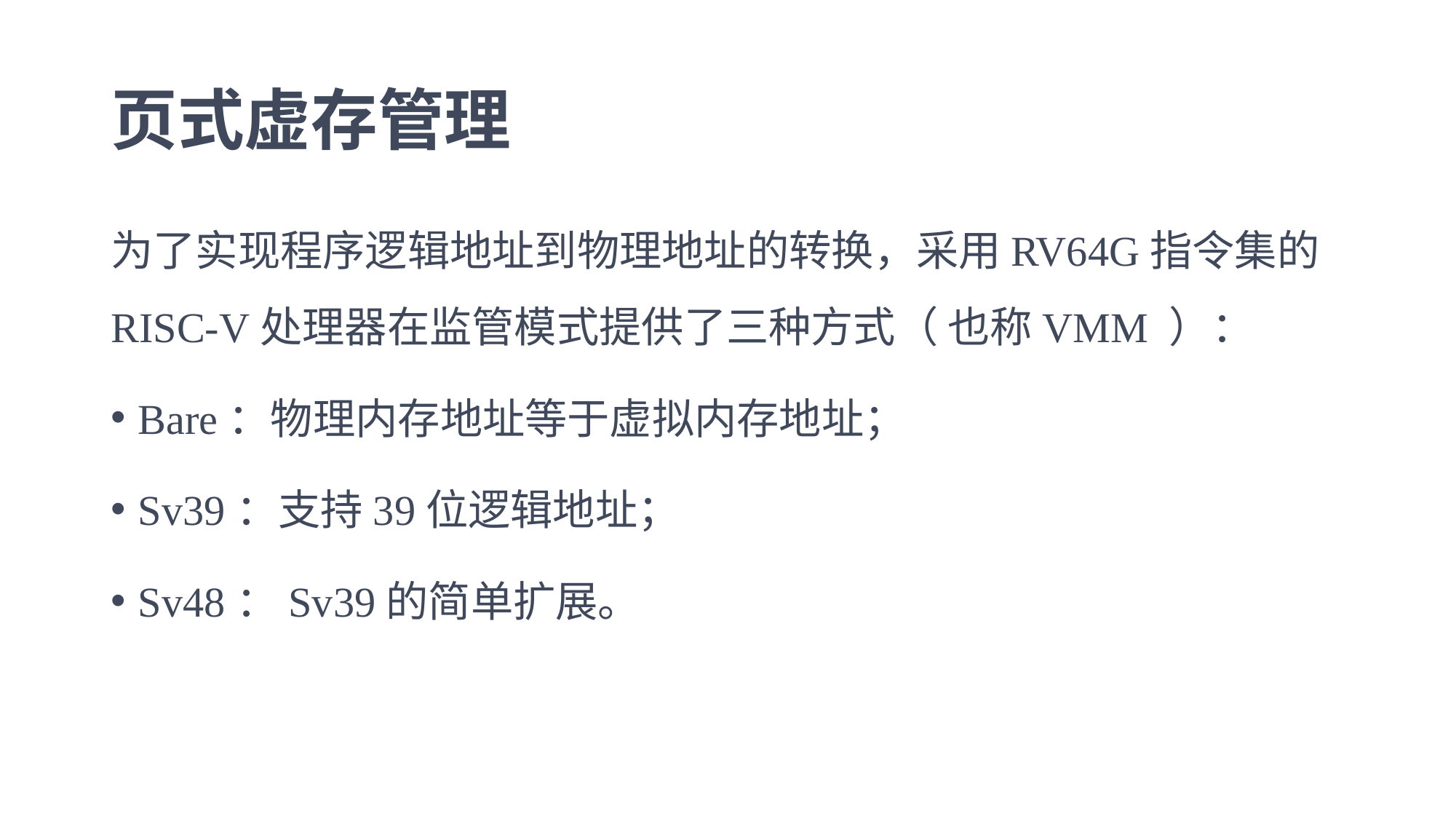

# 页式虚存管理
为了实现程序逻辑地址到物理地址的转换，采用RV64G指令集的RISC-V处理器在监管模式提供了三种方式（ 也称VMM ）：
Bare：物理内存地址等于虚拟内存地址；
Sv39：支持39位逻辑地址；
Sv48：Sv39的简单扩展。